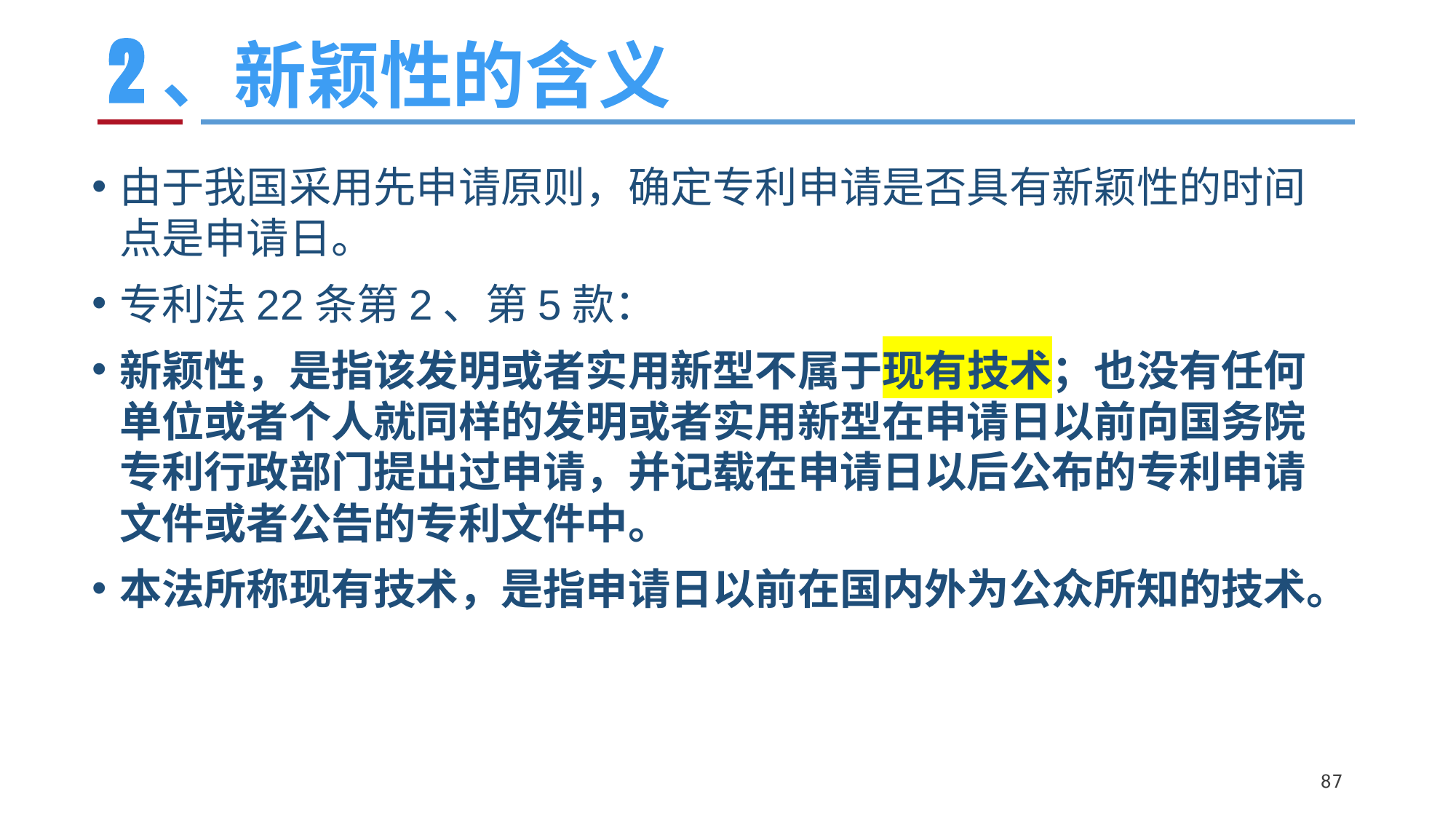

# 2、新颖性的含义
由于我国采用先申请原则，确定专利申请是否具有新颖性的时间点是申请日。
专利法22条第2、第5款：
新颖性，是指该发明或者实用新型不属于现有技术；也没有任何单位或者个人就同样的发明或者实用新型在申请日以前向国务院专利行政部门提出过申请，并记载在申请日以后公布的专利申请文件或者公告的专利文件中。
本法所称现有技术，是指申请日以前在国内外为公众所知的技术。
87